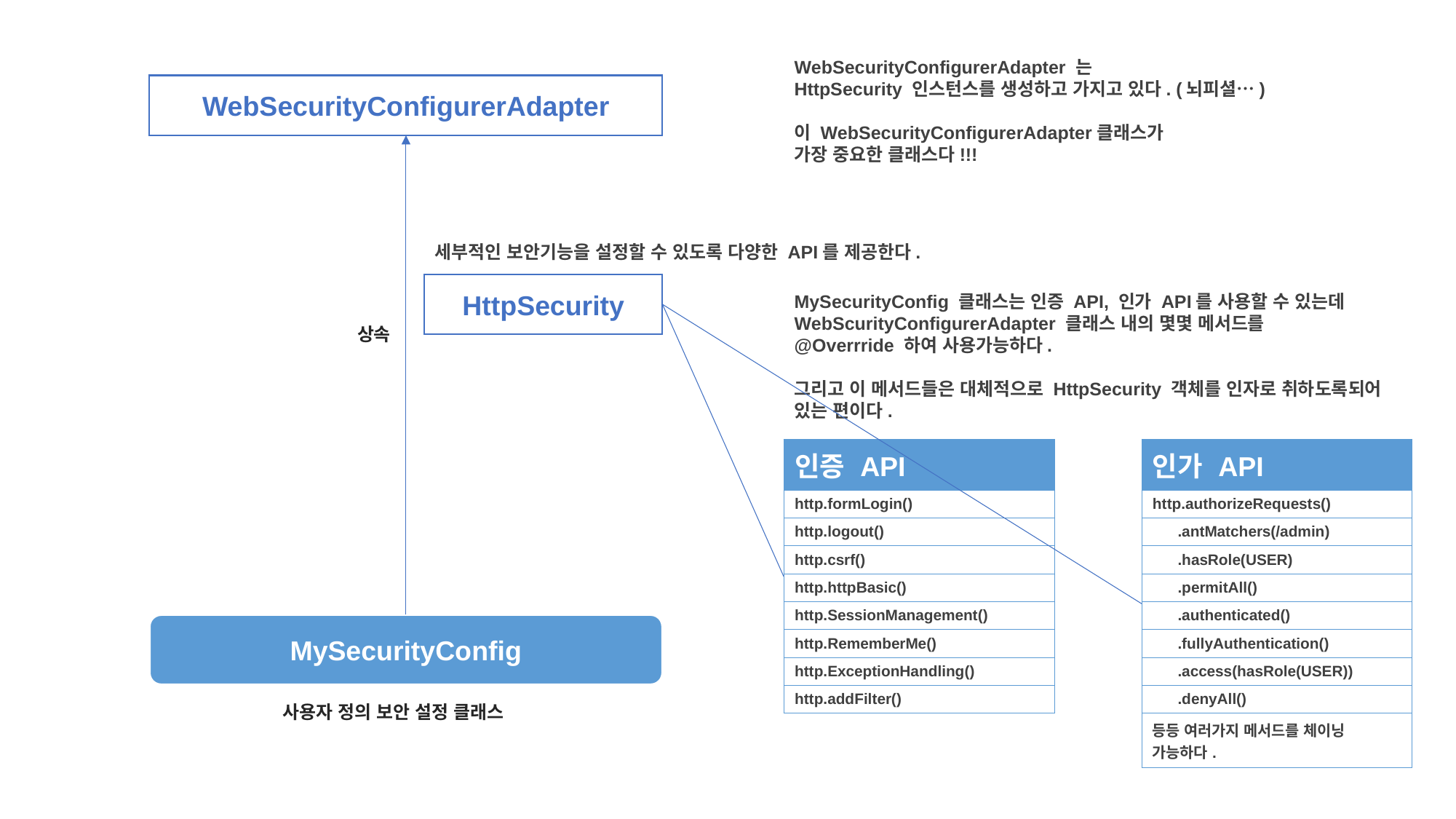

WebSecurityConfigurerAdapter 는
HttpSecurity 인스턴스를 생성하고 가지고 있다. (뇌피셜…)

이 WebSecurityConfigurerAdapter클래스가
가장 중요한 클래스다!!!
WebSecurityConfigurerAdapter
세부적인 보안기능을 설정할 수 있도록 다양한 API를 제공한다.
HttpSecurity
MySecurityConfig 클래스는 인증 API, 인가 API를 사용할 수 있는데
WebScurityConfigurerAdapter 클래스 내의 몇몇 메서드를
@Overrride 하여 사용가능하다.

그리고 이 메서드들은 대체적으로 HttpSecurity 객체를 인자로 취하도록되어 있는 편이다.
상속
| 인증 API |
| --- |
| http.formLogin() |
| http.logout() |
| http.csrf() |
| http.httpBasic() |
| http.SessionManagement() |
| http.RememberMe() |
| http.ExceptionHandling() |
| http.addFilter() |
| 인가 API |
| --- |
| http.authorizeRequests() |
| .antMatchers(/admin) |
| .hasRole(USER) |
| .permitAll() |
| .authenticated() |
| .fullyAuthentication() |
| .access(hasRole(USER)) |
| .denyAll() |
| 등등 여러가지 메서드를 체이닝 가능하다. |
MySecurityConfig
사용자 정의 보안 설정 클래스